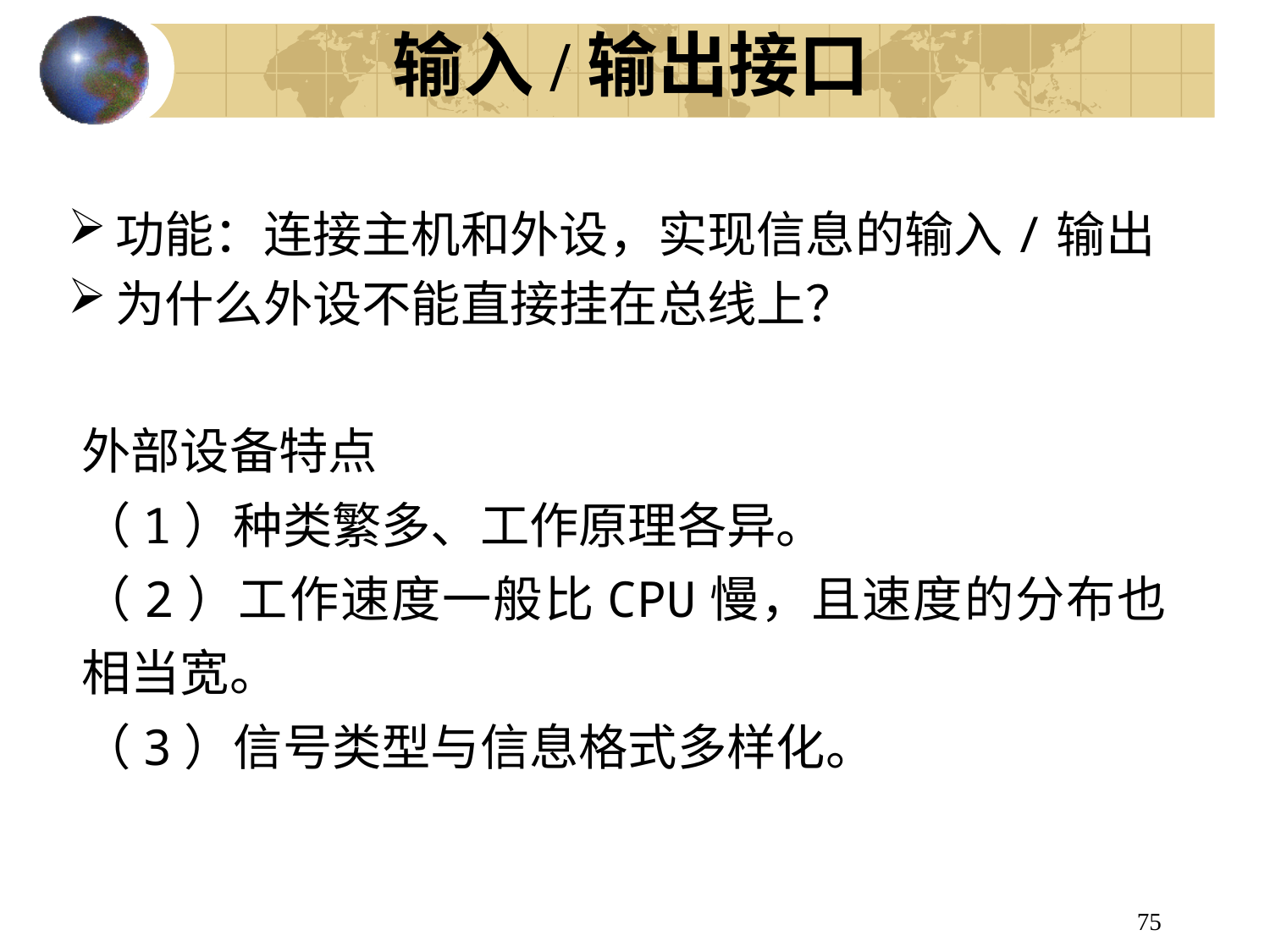

# 输入/输出接口
功能：连接主机和外设，实现信息的输入/输出
为什么外设不能直接挂在总线上？

外部设备特点
（1）种类繁多、工作原理各异。
（2）工作速度一般比CPU慢，且速度的分布也相当宽。
（3）信号类型与信息格式多样化。
75